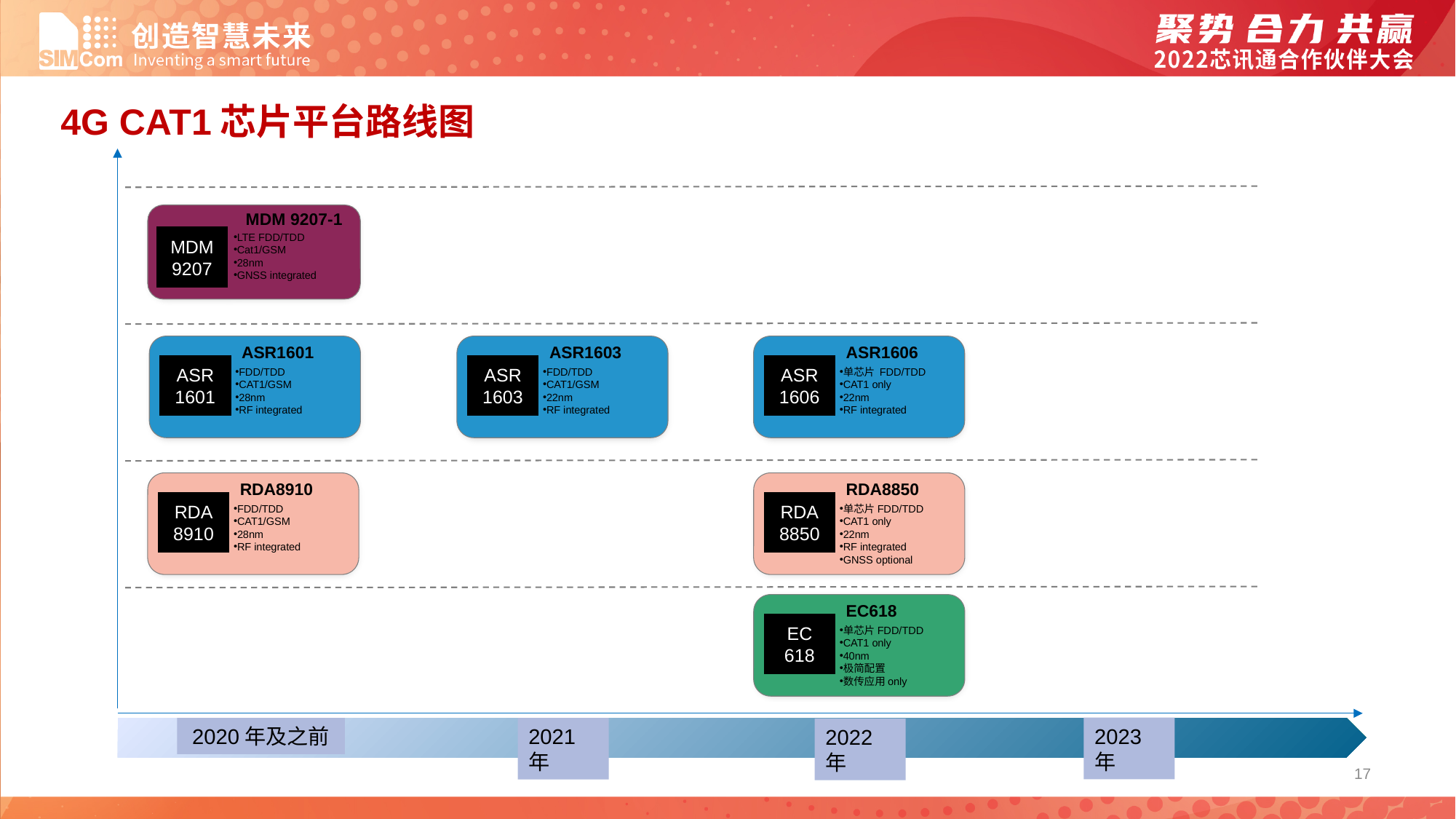

4G CAT1芯片平台路线图
MDM 9207-1

LTE FDD/TDD
Cat1/GSM
28nm
GNSS integrated
MDM9207
ASR1601

FDD/TDD
CAT1/GSM
28nm
RF integrated
ASR
1601
ASR1603

FDD/TDD
CAT1/GSM
22nm
RF integrated
ASR
1603
ASR1606

单芯片 FDD/TDD
CAT1 only
22nm
RF integrated
ASR
1606
RDA8910

FDD/TDD
CAT1/GSM
28nm
RF integrated
RDA
8910
RDA8850

单芯片FDD/TDD
CAT1 only
22nm
RF integrated
GNSS optional
RDA
8850
EC618

单芯片FDD/TDD
CAT1 only
40nm
极简配置
数传应用only

EC
618
2023年

2020年及之前
2021年
2022年
17